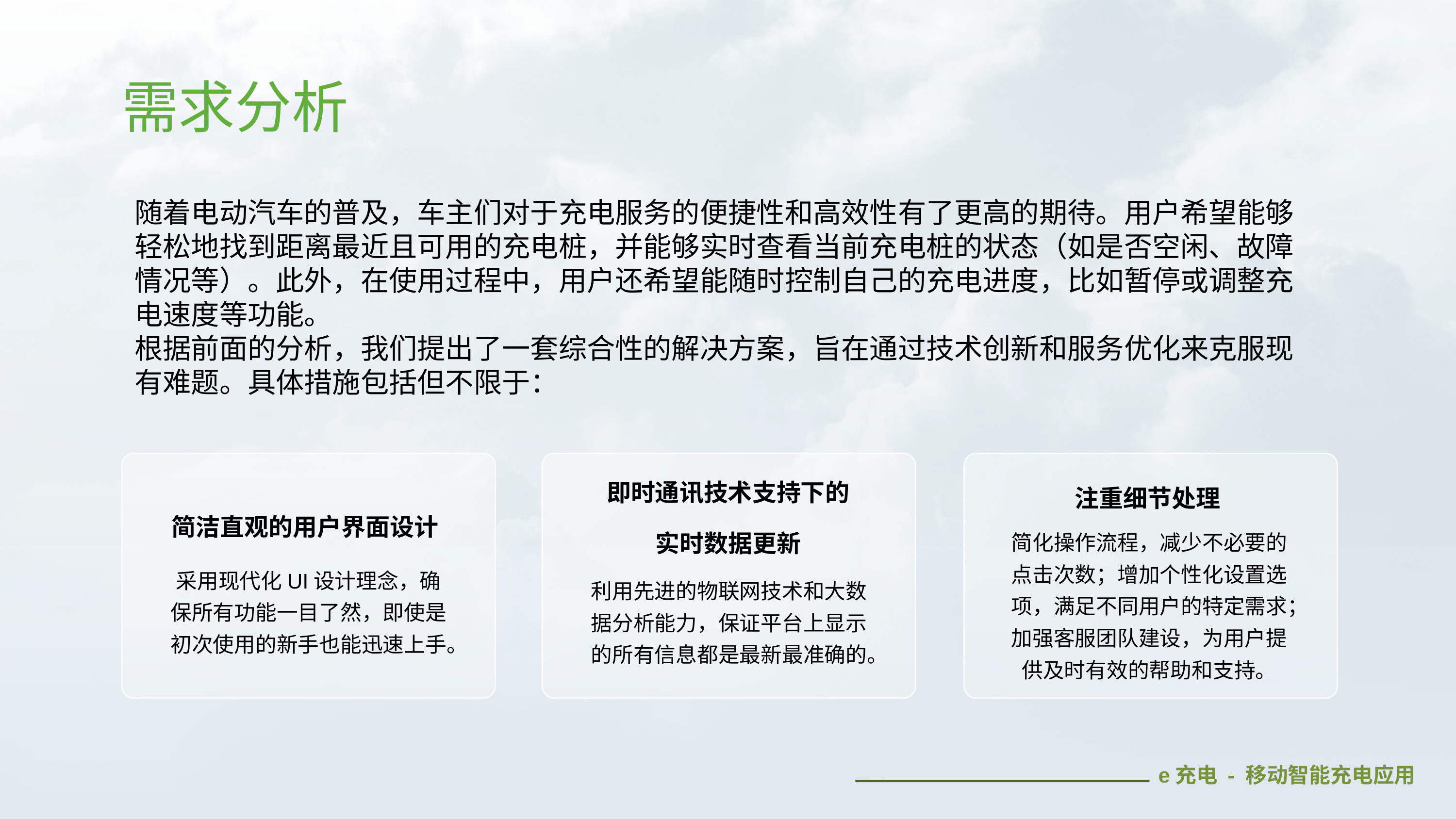

需求分析
随着电动汽车的普及，车主们对于充电服务的便捷性和高效性有了更高的期待。用户希望能够轻松地找到距离最近且可用的充电桩，并能够实时查看当前充电桩的状态（如是否空闲、故障情况等）。此外，在使用过程中，用户还希望能随时控制自己的充电进度，比如暂停或调整充电速度等功能。
根据前面的分析，我们提出了一套综合性的解决方案，旨在通过技术创新和服务优化来克服现有难题。具体措施包括但不限于：

即时通讯技术支持下的
实时数据更新
注重细节处理
简洁直观的用户界面设计
简化操作流程，减少不必要的点击次数；增加个性化设置选项，满足不同用户的特定需求；加强客服团队建设，为用户提供及时有效的帮助和支持。
采用现代化UI设计理念，确保所有功能一目了然，即使是初次使用的新手也能迅速上手。
利用先进的物联网技术和大数据分析能力，保证平台上显示的所有信息都是最新最准确的。
e充电 - 移动智能充电应用